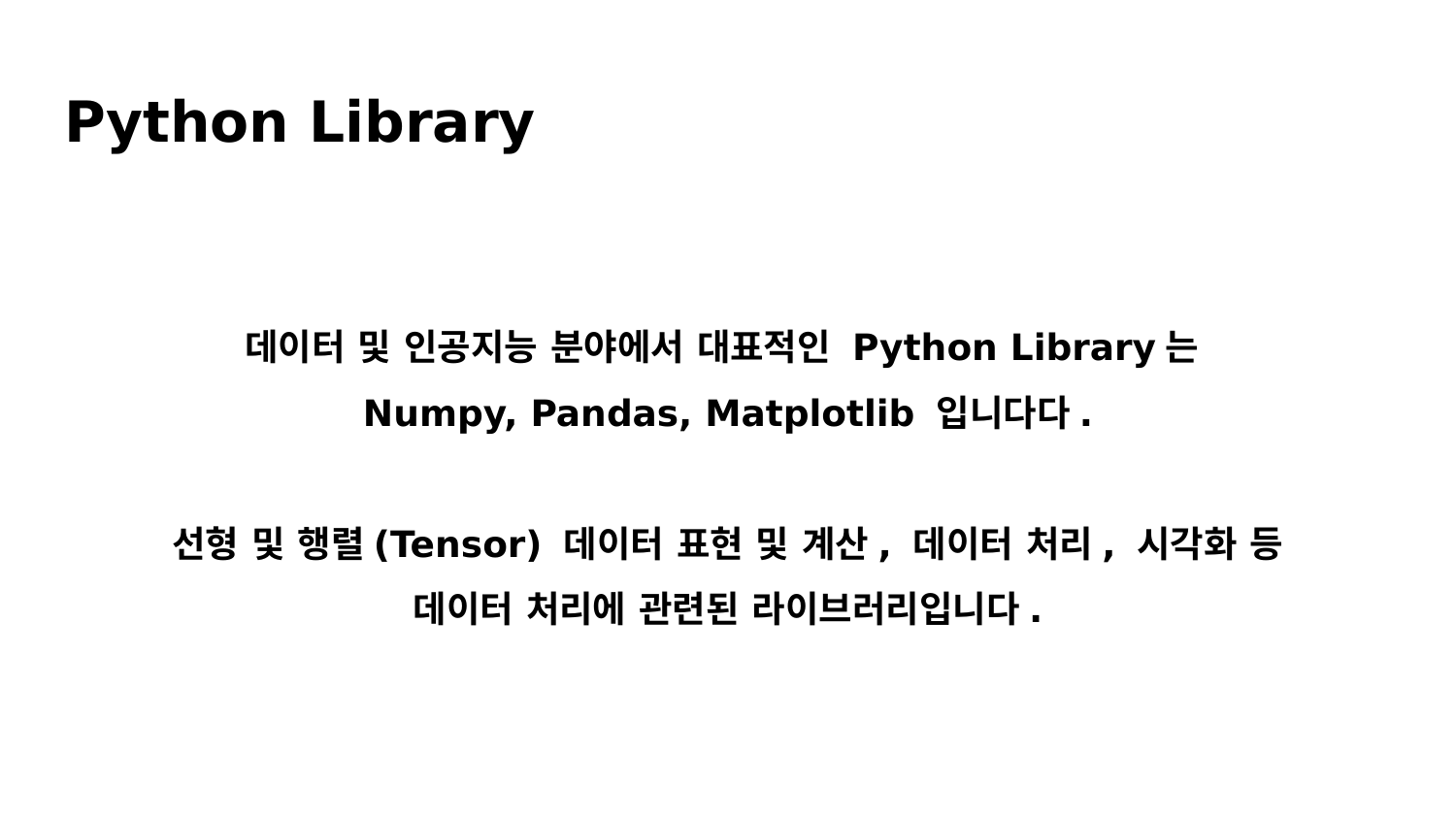

# Python Library

데이터 및 인공지능 분야에서 대표적인 Python Library는
Numpy, Pandas, Matplotlib 입니다다.

선형 및 행렬(Tensor) 데이터 표현 및 계산, 데이터 처리, 시각화 등
데이터 처리에 관련된 라이브러리입니다.